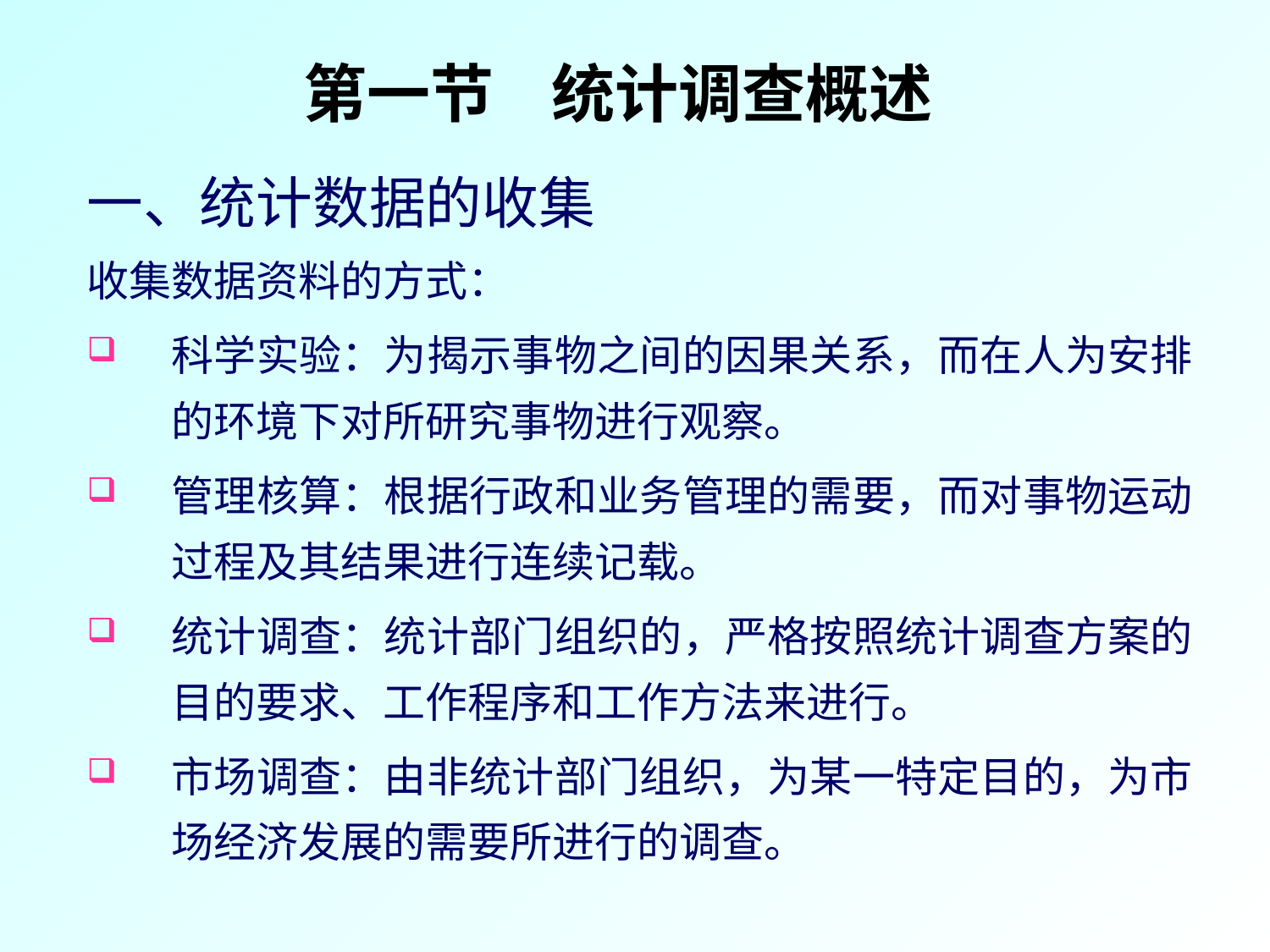

# 第一节    统计调查概述
一、统计数据的收集
收集数据资料的方式：
科学实验：为揭示事物之间的因果关系，而在人为安排的环境下对所研究事物进行观察。
管理核算：根据行政和业务管理的需要，而对事物运动过程及其结果进行连续记载。
统计调查：统计部门组织的，严格按照统计调查方案的目的要求、工作程序和工作方法来进行。
市场调查：由非统计部门组织，为某一特定目的，为市场经济发展的需要所进行的调查。